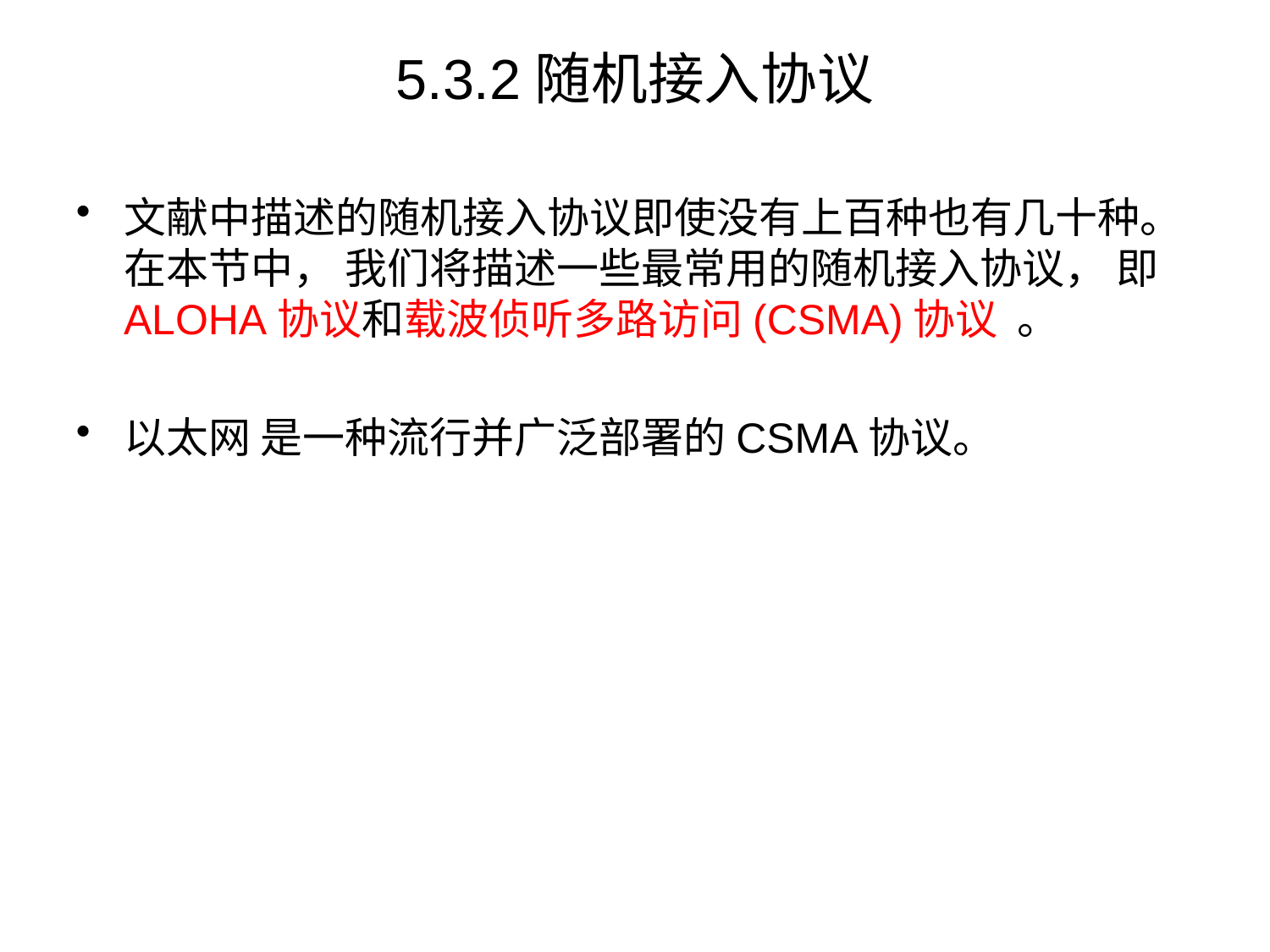

# 5.3.2随机接入协议
文献中描述的随机接入协议即使没有上百种也有几十种。在本节中， 我们将描述一些最常用的随机接入协议， 即ALOHA协议和载波侦听多路访问(CSMA)协议  。

以太网 是一种流行并广泛部署的CSMA协议。